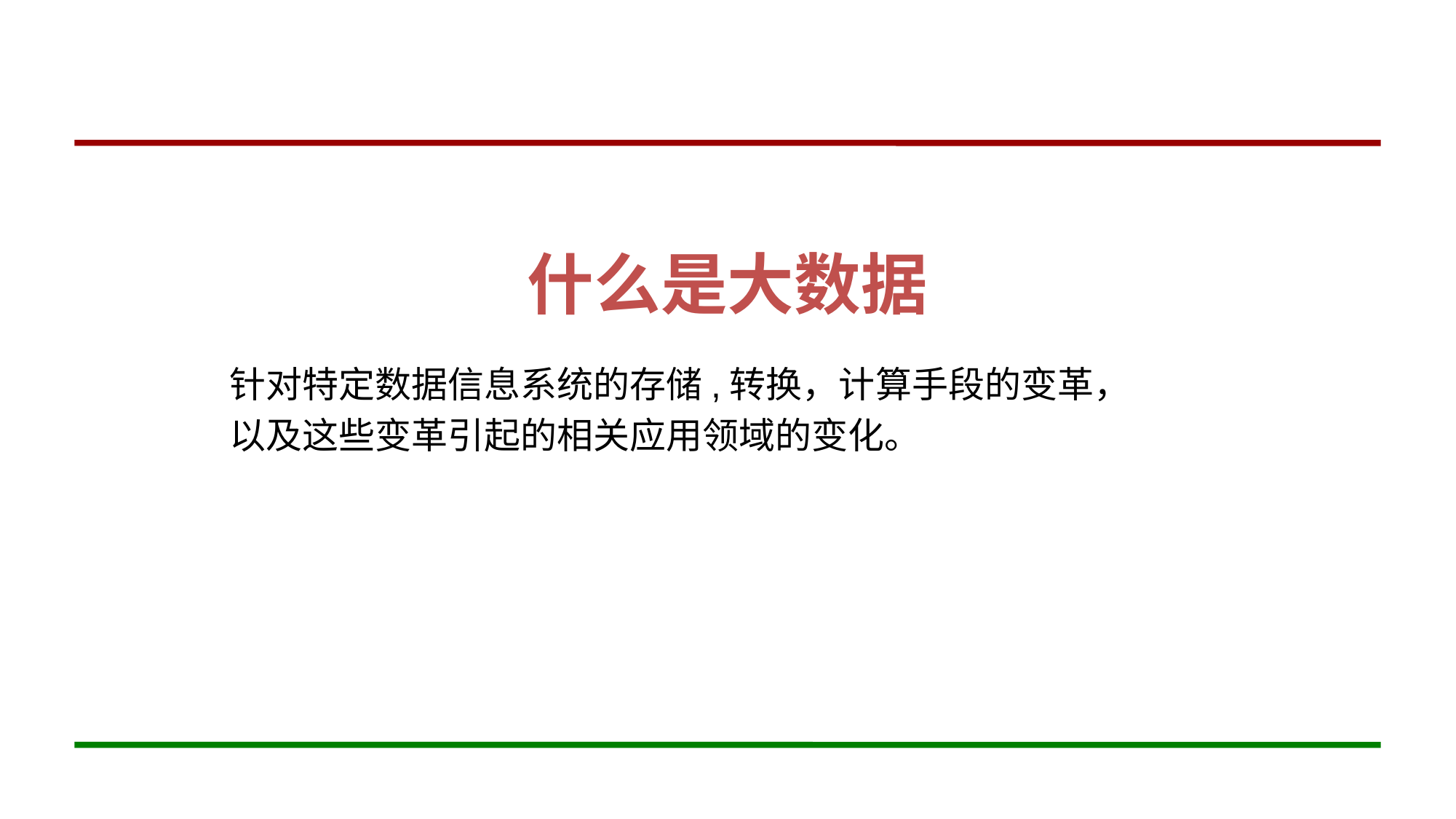

# 什么是大数据
针对特定数据信息系统的存储,转换，计算手段的变革，
以及这些变革引起的相关应用领域的变化。